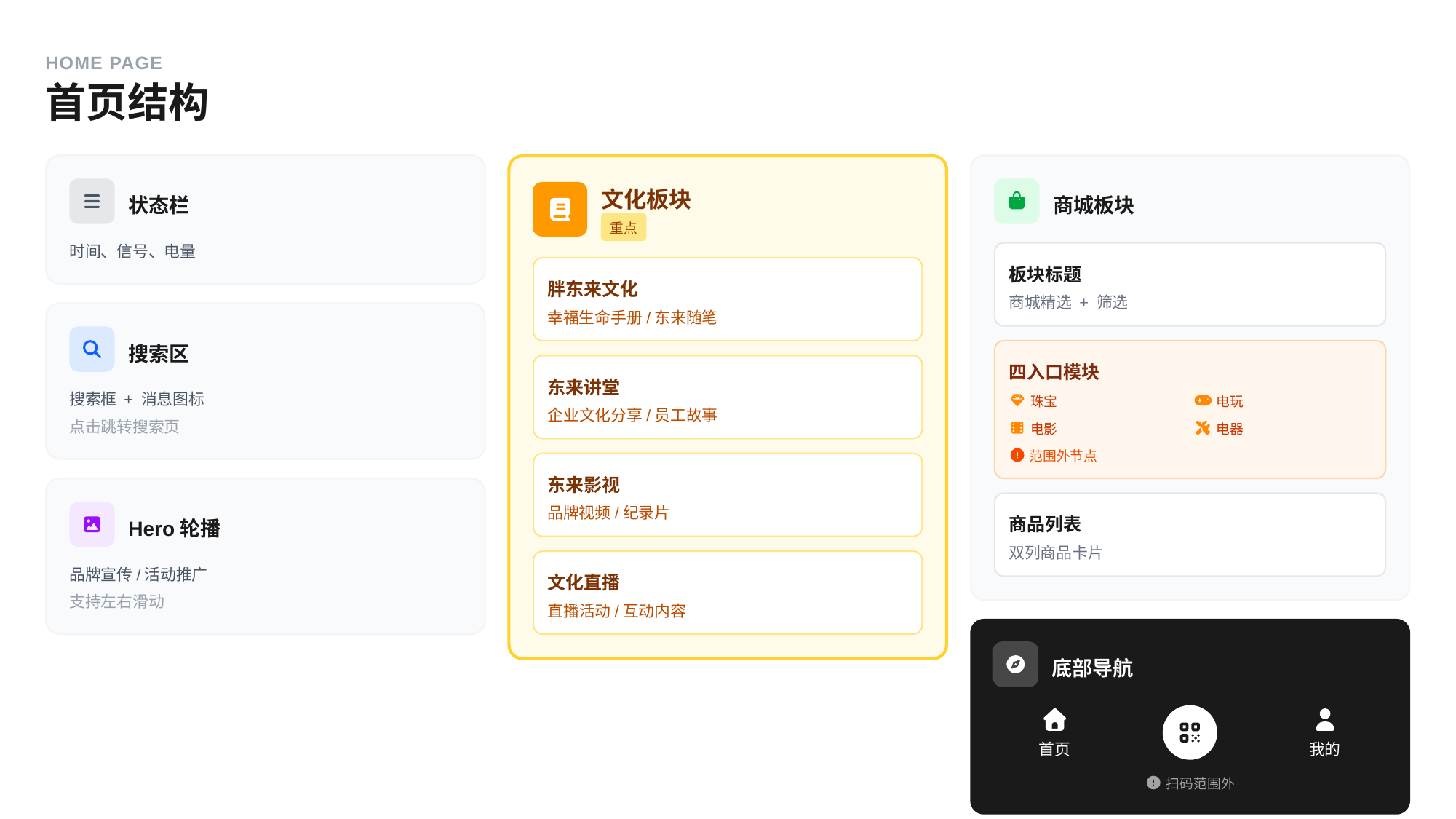

HOME PAGE
首页结构

文化板块

状态栏
商城板块

重点
时间、信号、电量

板块标题

胖东来文化
商城精选 + 筛选

幸福生命手册/东来随笔

搜索区

四入口模块

东来讲堂
搜索框 + 消息图标
珠宝
电玩

企业文化分享/员工故事
点击跳转搜索页
电影
电器

范围外节点

东来影视

品牌视频/纪录片

商品列表
Hero轮播

双列商品卡片

品牌宣传/活动推广
文化直播
支持左右滑动
直播活动/互动内容

底部导航

首页
我的
扫码范围外